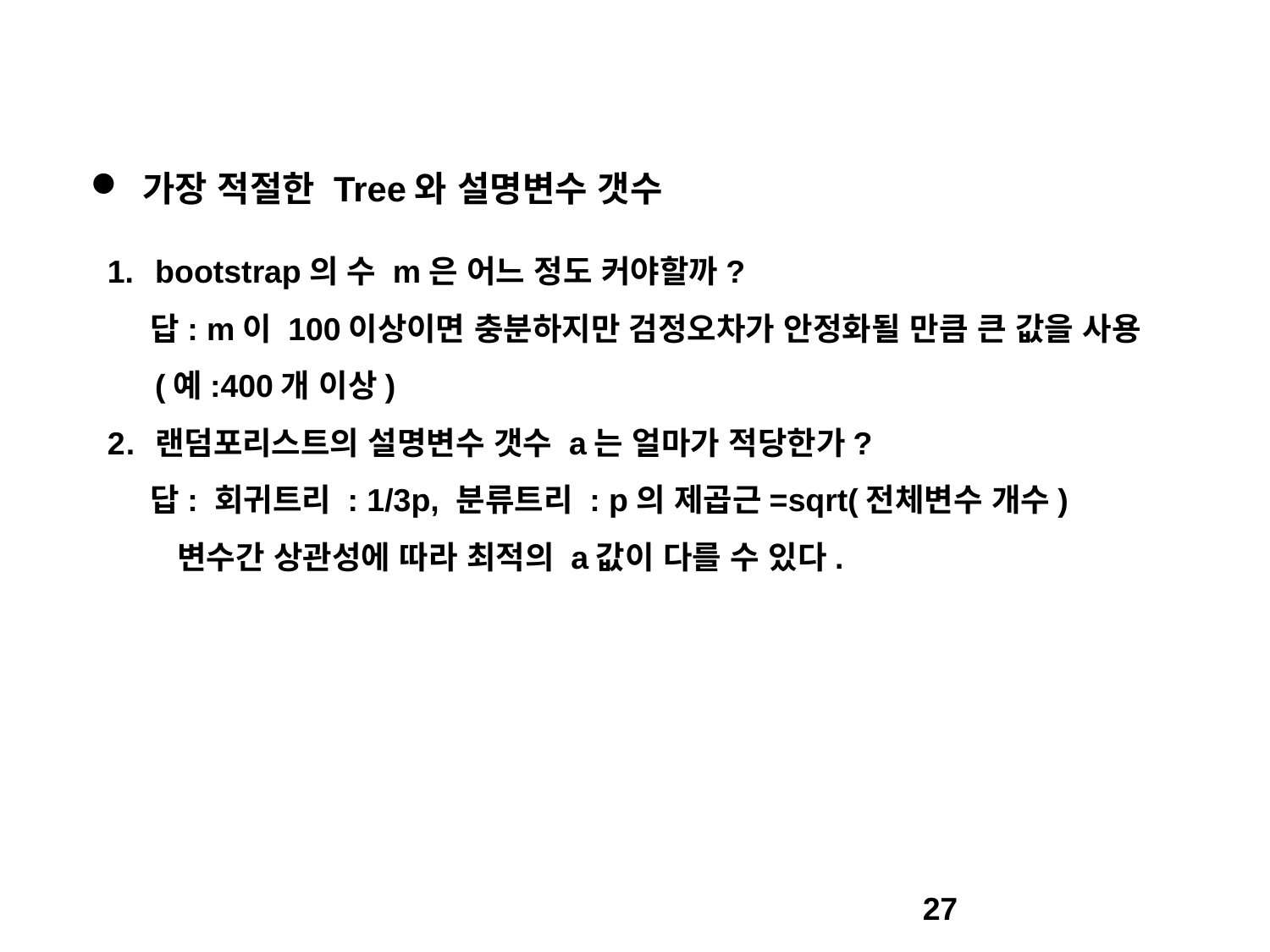

가장 적절한 Tree와 설명변수 갯수
bootstrap의 수 m은 어느 정도 커야할까?
    답: m이 100이상이면 충분하지만 검정오차가 안정화될 만큼 큰 값을 사용(예:400개 이상)
랜덤포리스트의 설명변수 갯수 a는 얼마가 적당한가?
    답: 회귀트리 : 1/3p, 분류트리 : p의 제곱근=sqrt(전체변수 개수)
       변수간 상관성에 따라 최적의 a값이 다를 수 있다.
27